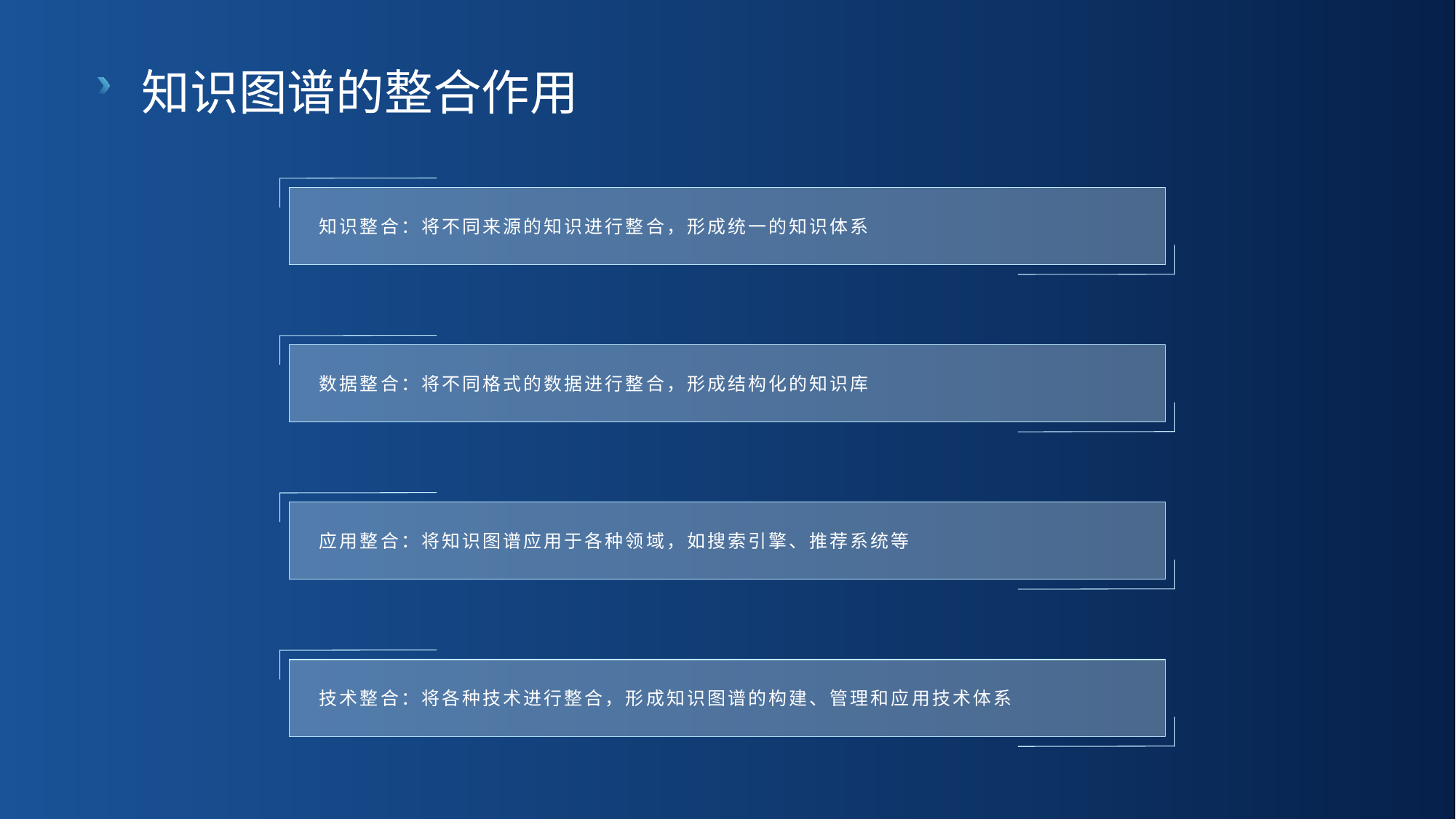

知识图谱的整合作用

知识整合：将不同来源的知识进行整合，形成统一的知识体系

数据整合：将不同格式的数据进行整合，形成结构化的知识库

应用整合：将知识图谱应用于各种领域，如搜索引擎、推荐系统等

技术整合：将各种技术进行整合，形成知识图谱的构建、管理和应用技术体系